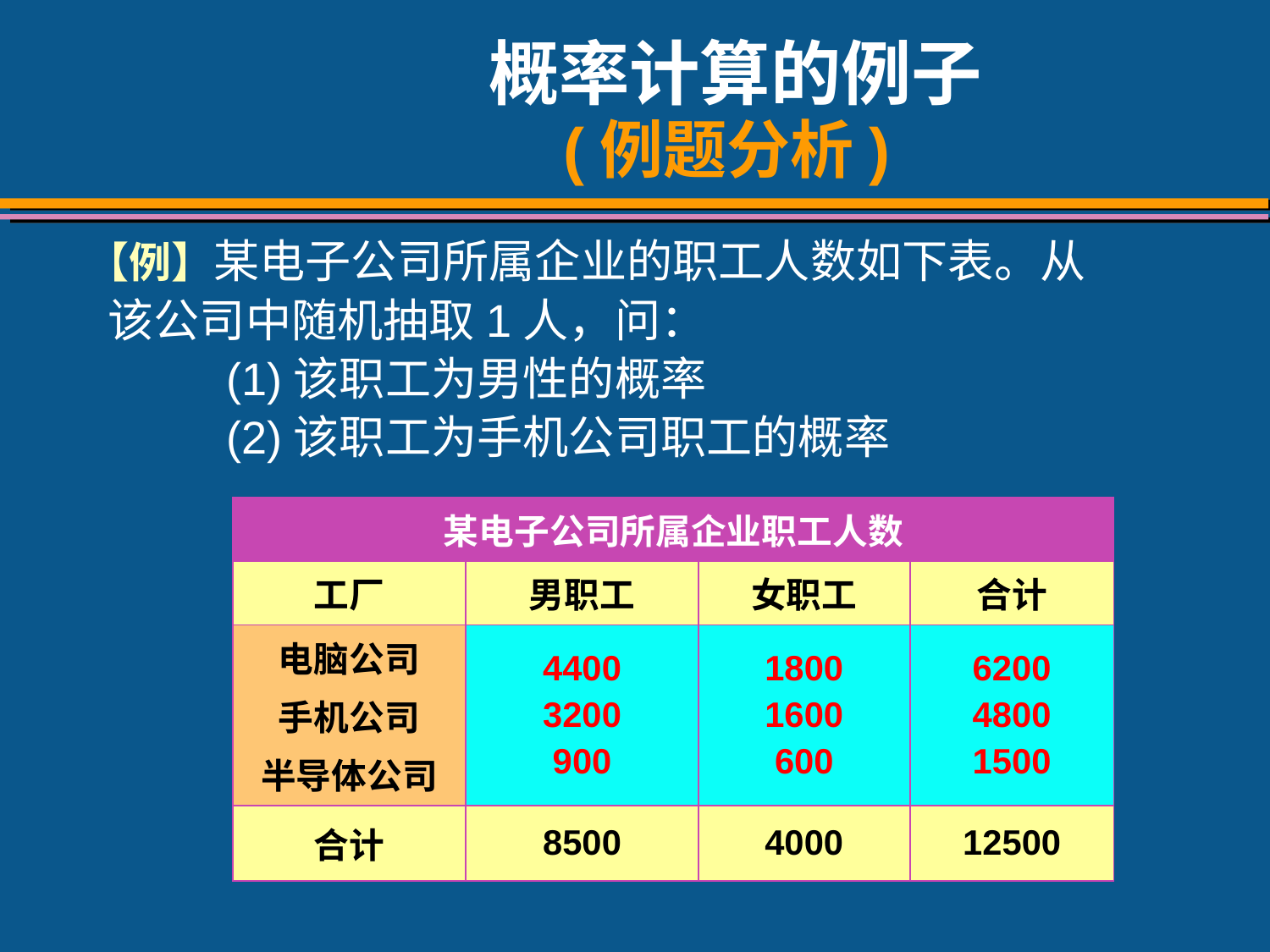

# 概率计算的例子 (例题分析)
【例】某电子公司所属企业的职工人数如下表。从
 该公司中随机抽取1人，问：
           (1)该职工为男性的概率
           (2)该职工为手机公司职工的概率
| 某电子公司所属企业职工人数 |  |  |  |
| --- | --- | --- | --- |
| 工厂 | 男职工 | 女职工 | 合计 |
| 电脑公司 手机公司 半导体公司 | 4400 3200 900 | 1800 1600 600 | 6200 4800 1500 |
| 合计 | 8500 | 4000 | 12500 |